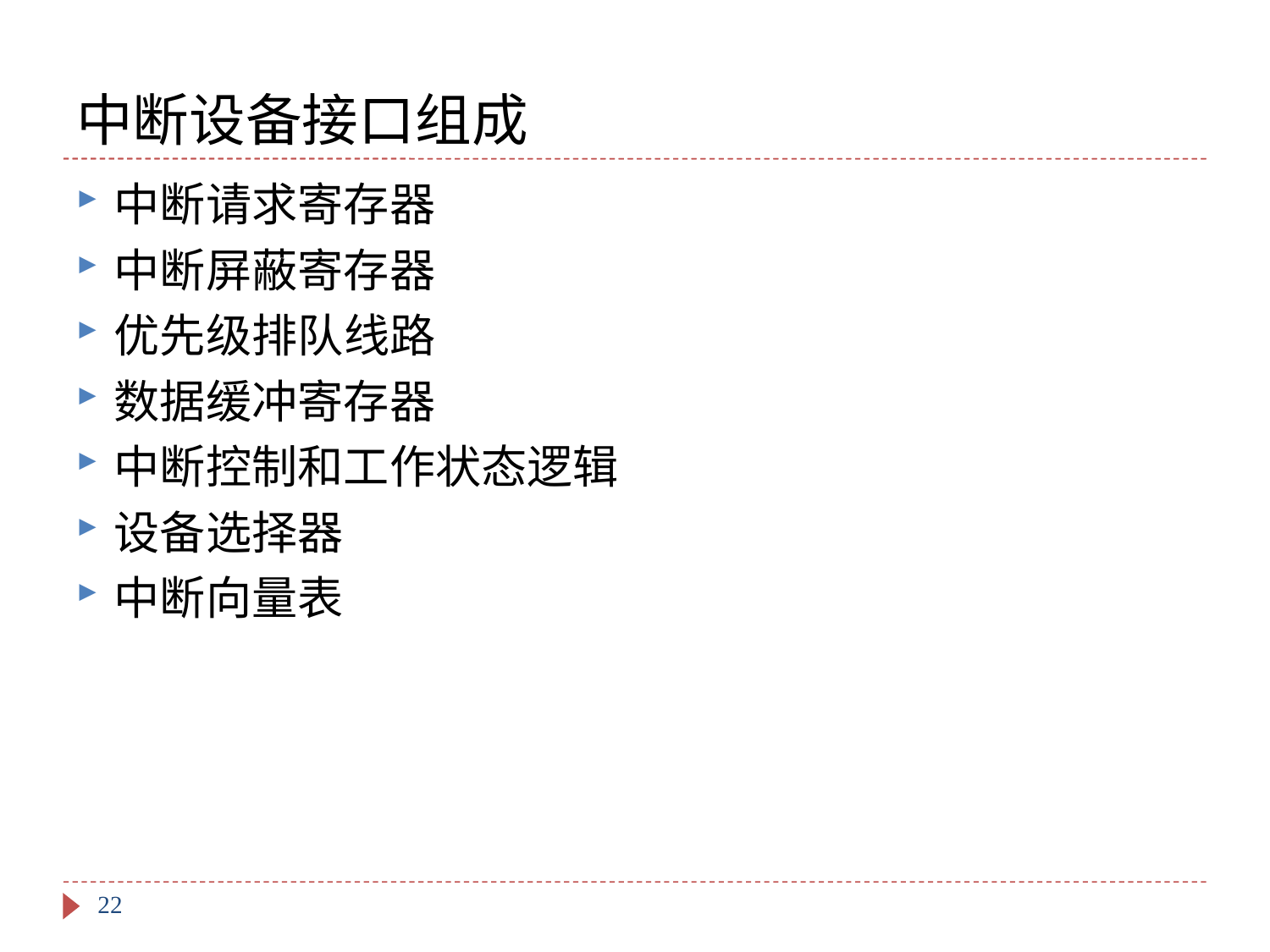

# 中断设备接口组成
中断请求寄存器
中断屏蔽寄存器
优先级排队线路
数据缓冲寄存器
中断控制和工作状态逻辑
设备选择器
中断向量表

22